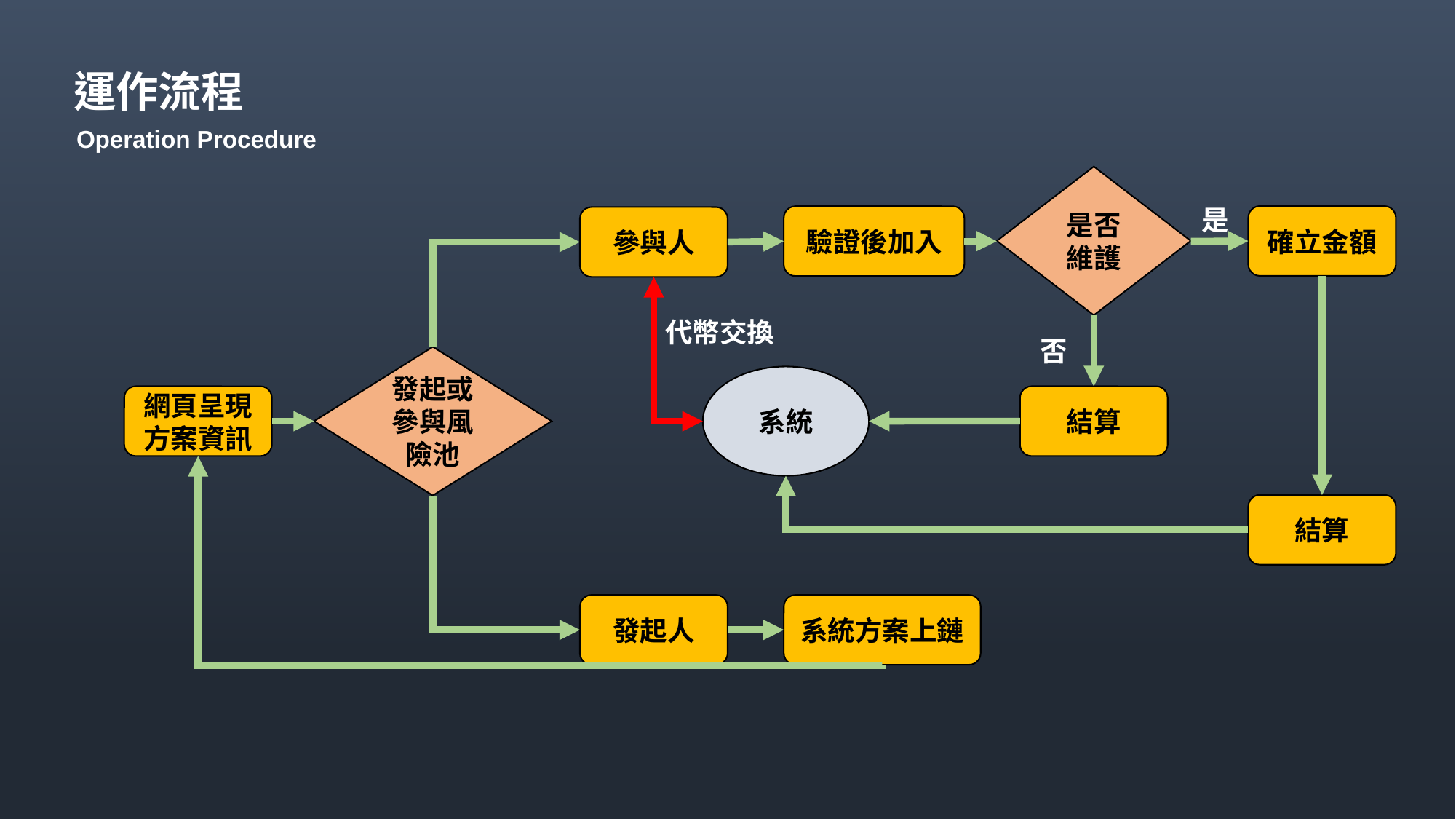

運作流程
Operation Procedure
是否維護
是
確立金額
驗證後加入
參與人
代幣交換
否
發起或參與風險池
系統
結算
網頁呈現方案資訊
結算
發起人
系統方案上鏈